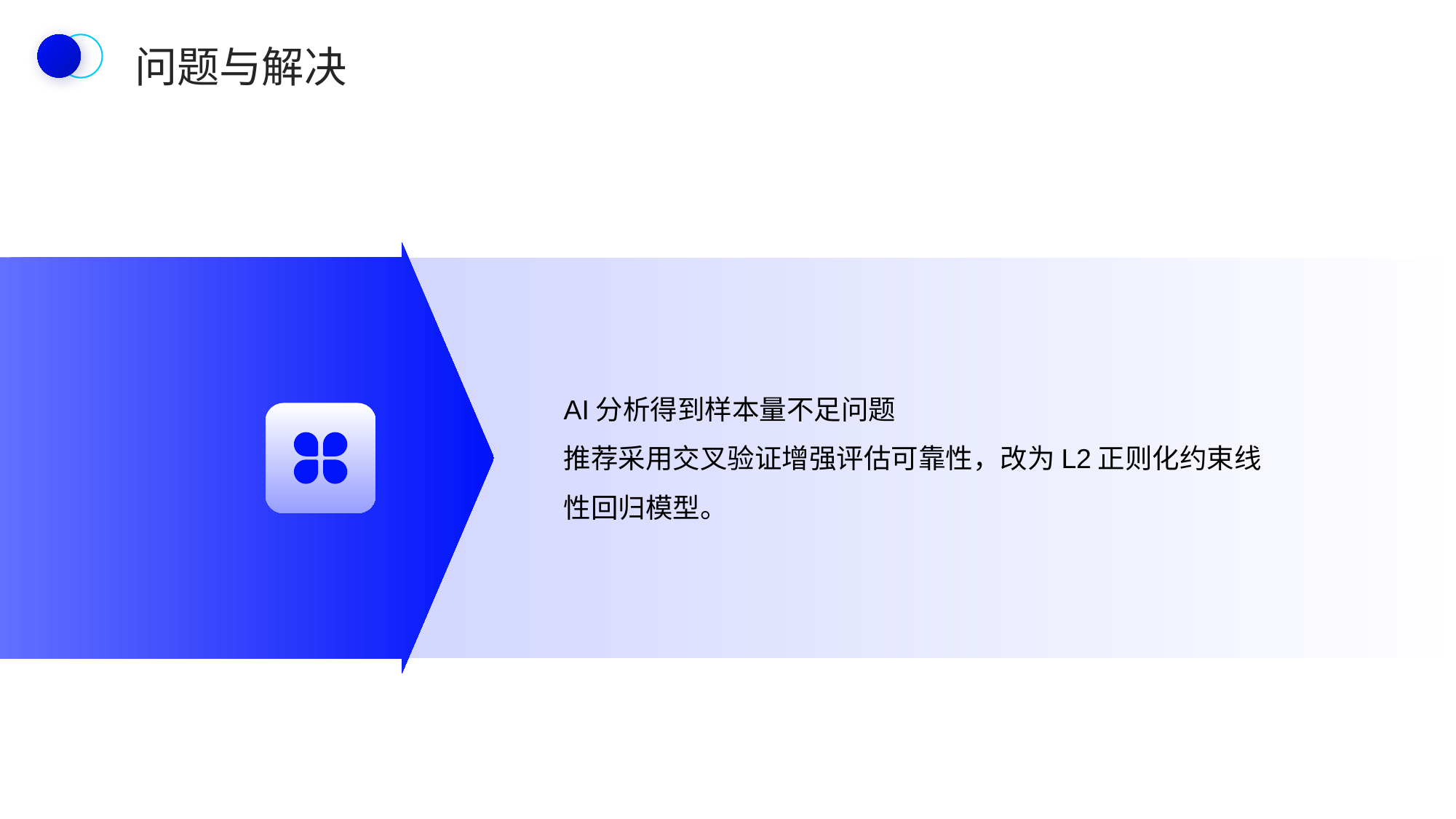

问题与解决

AI分析得到样本量不足问题
推荐采用交叉验证增强评估可靠性，改为L2正则化约束线性回归模型。